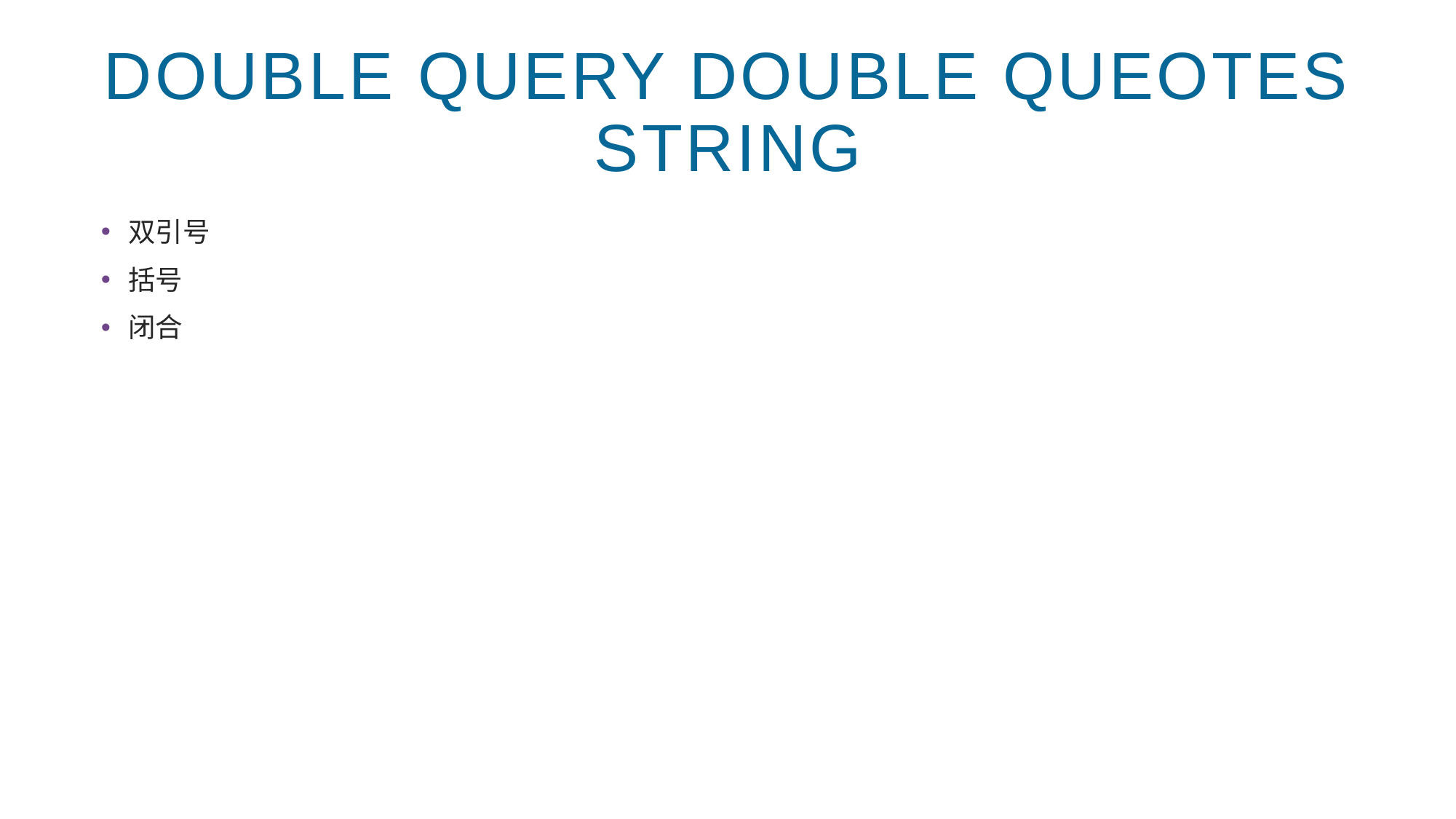

# Double Query Double Queotes string
双引号
括号
闭合